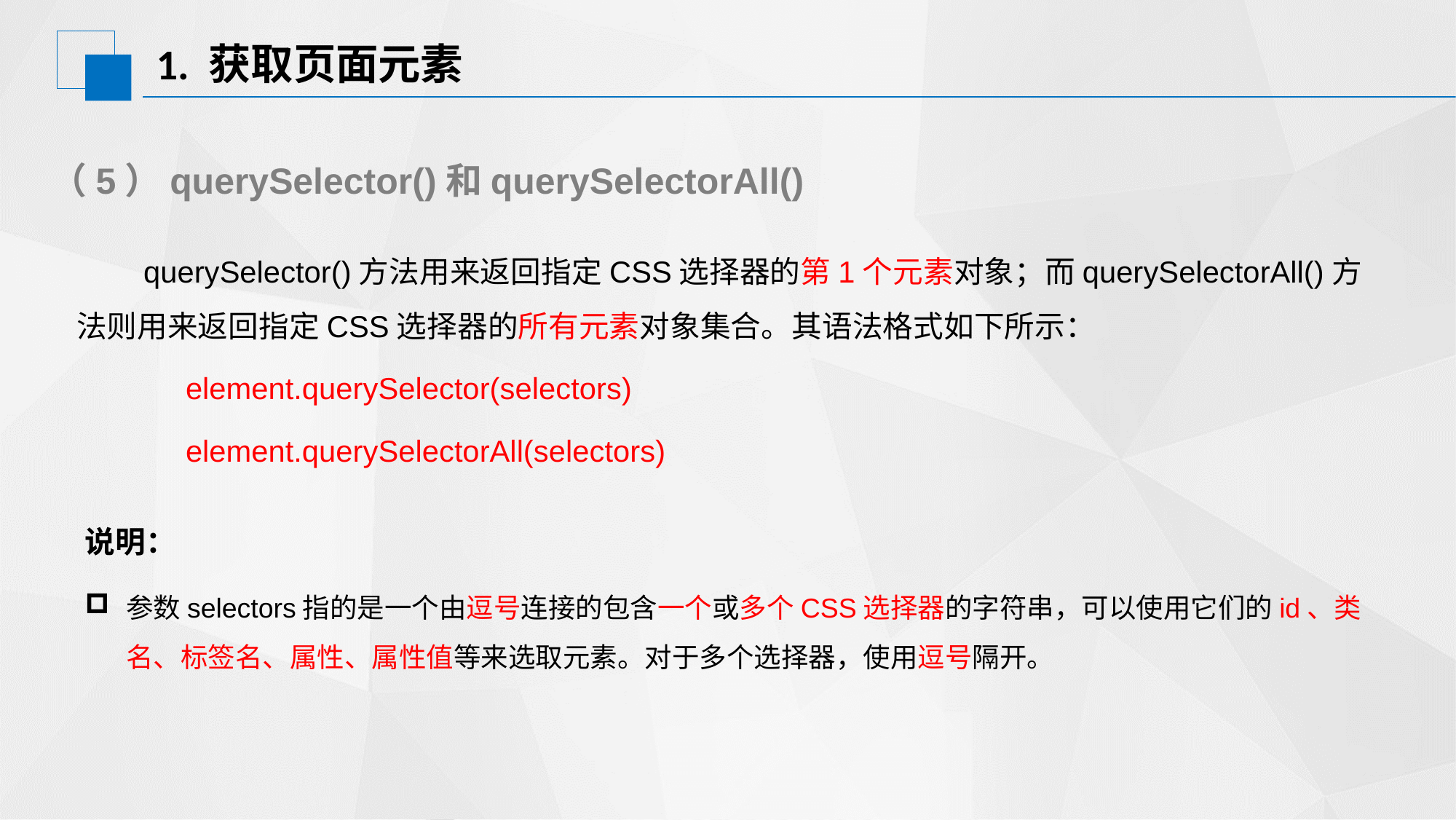

# 1. 获取页面元素
（5）querySelector()和querySelectorAll()
        querySelector()方法用来返回指定CSS选择器的第1个元素对象；而querySelectorAll()方法则用来返回指定CSS选择器的所有元素对象集合。其语法格式如下所示：
	element.querySelector(selectors)
	element.querySelectorAll(selectors)
说明：
参数selectors指的是一个由逗号连接的包含一个或多个CSS选择器的字符串，可以使用它们的id、类名、标签名、属性、属性值等来选取元素。对于多个选择器，使用逗号隔开。